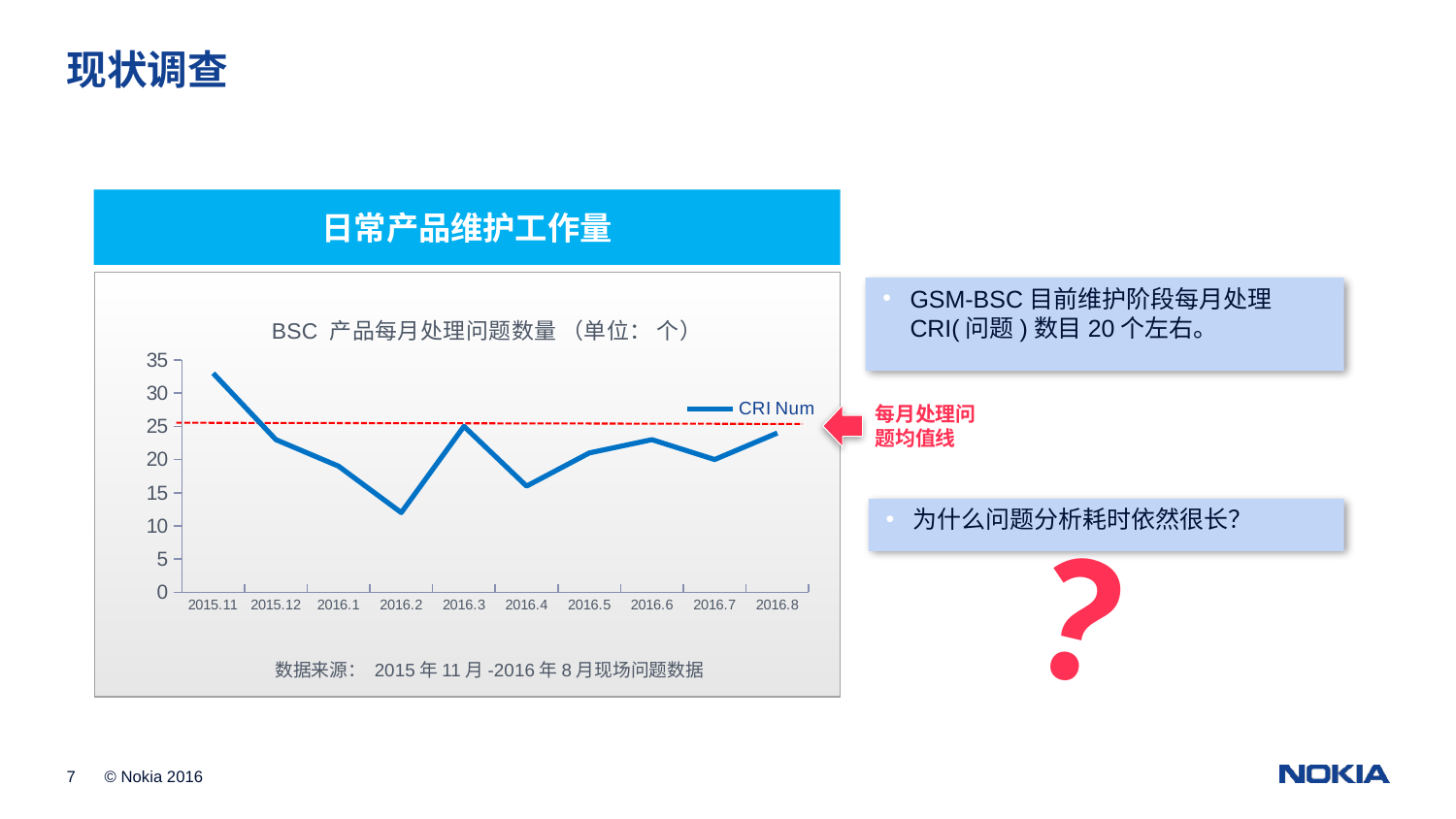

# 现状调查
日常产品维护工作量

GSM-BSC目前维护阶段每月处理CRI(问题)数目20个左右。

### Chart: BSC 产品每月处理问题数量 （单位： 个）

| Category |  |
|---|---|
| 2015.11 | 33.0 |
| 2015.12 | 23.0 |
| 2016.1 | 19.0 |
| 2016.2 | 12.0 |
| 2016.3 | 25.0 |
| 2016.4 | 16.0 |
| 2016.5 | 21.0 |
| 2016.6 | 23.0 |
| 2016.7 | 20.0 |
| 2016.8 | 24.0 |
每月处理问题均值线

为什么问题分析耗时依然很长？
？
数据来源： 2015年11月-2016年8月现场问题数据